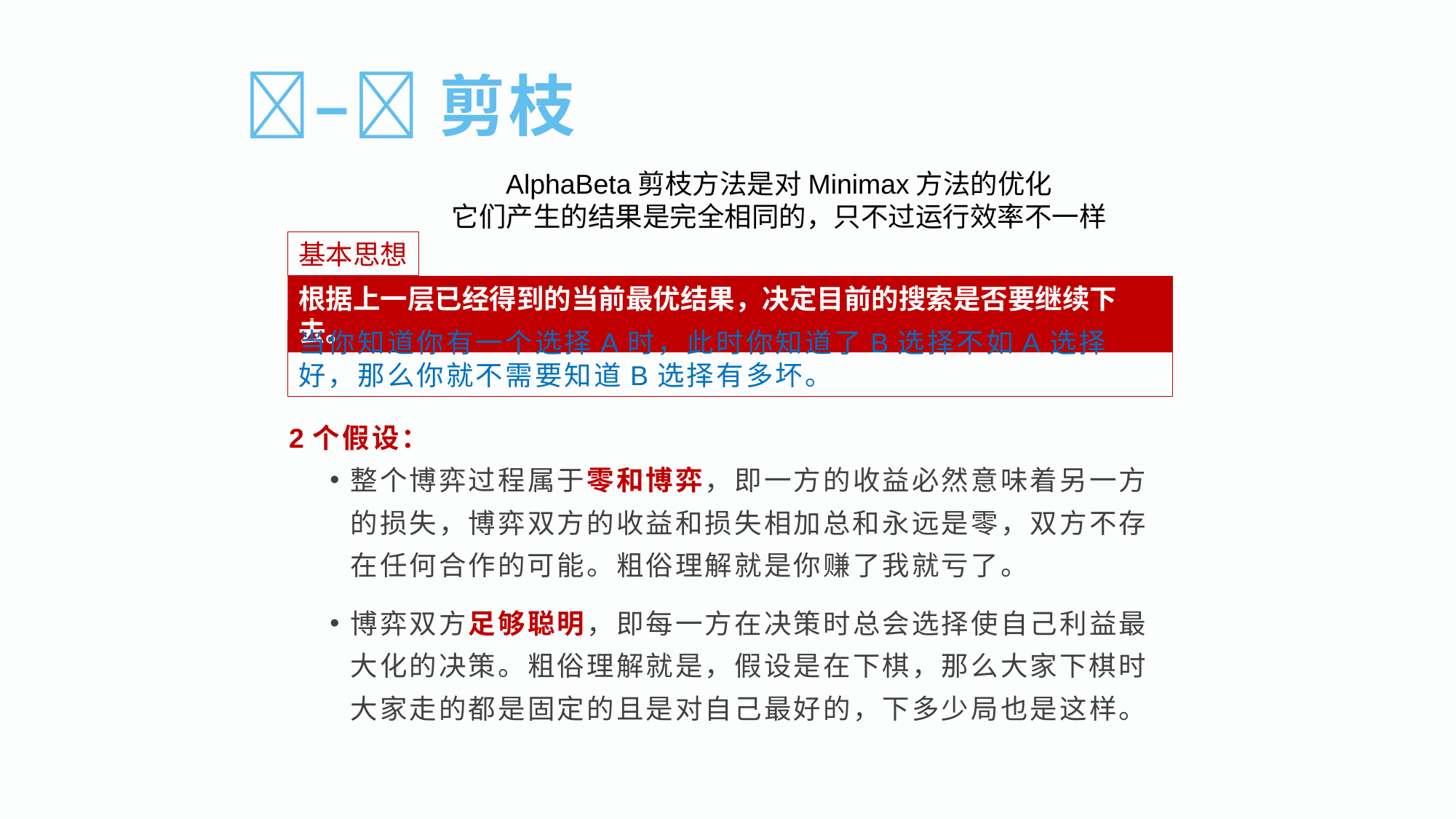

α–β剪枝
AlphaBeta剪枝方法是对Minimax方法的优化
它们产生的结果是完全相同的，只不过运行效率不一样
基本思想
根据上一层已经得到的当前最优结果，决定目前的搜索是否要继续下去。
当你知道你有一个选择A时，此时你知道了B选择不如A选择好，那么你就不需要知道B选择有多坏。
2个假设：
整个博弈过程属于零和博弈，即一方的收益必然意味着另一方的损失，博弈双方的收益和损失相加总和永远是零，双方不存在任何合作的可能。粗俗理解就是你赚了我就亏了。
博弈双方足够聪明，即每一方在决策时总会选择使自己利益最大化的决策。粗俗理解就是，假设是在下棋，那么大家下棋时大家走的都是固定的且是对自己最好的，下多少局也是这样。